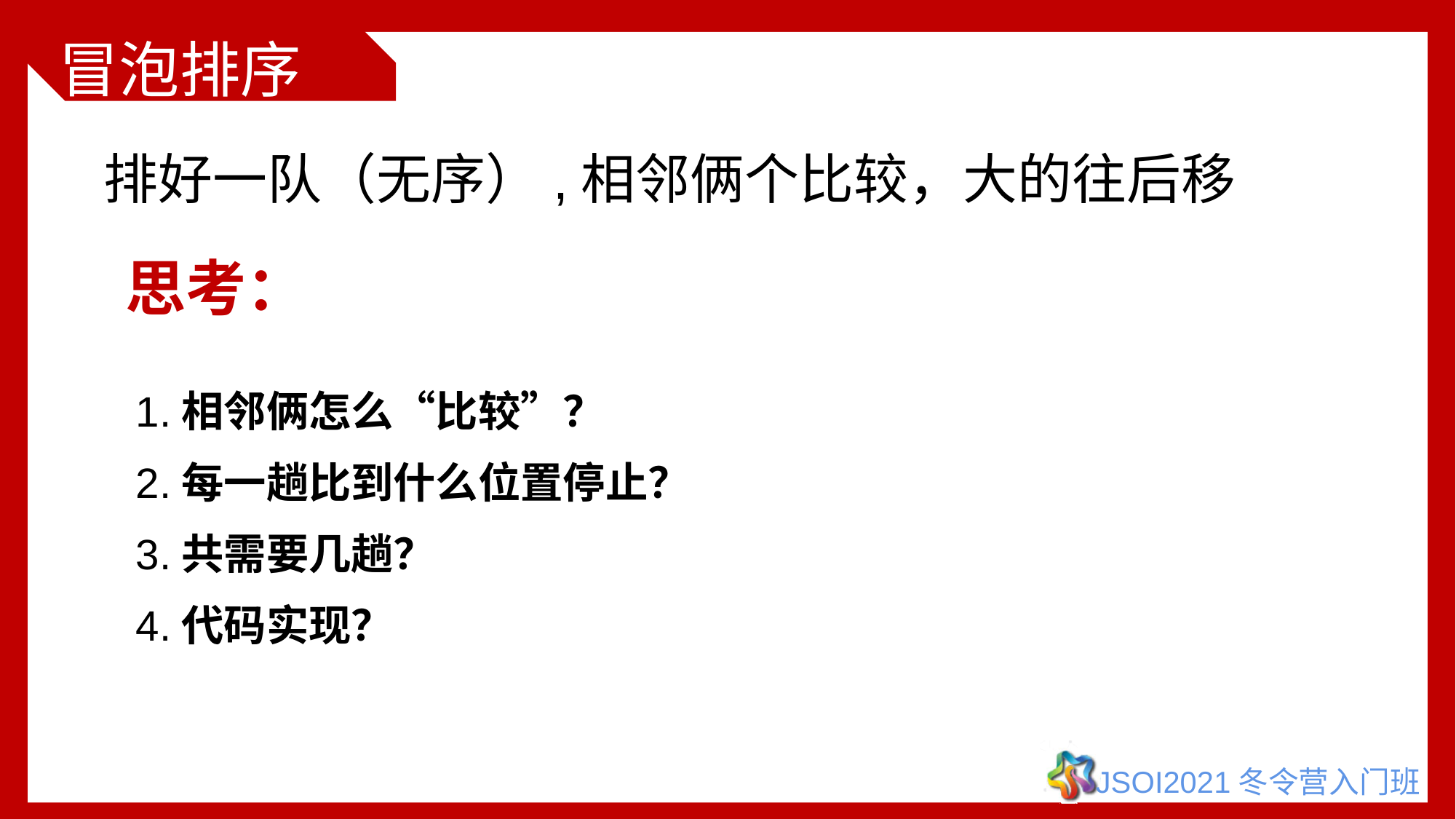

# 冒泡排序
排好一队（无序）,相邻俩个比较，大的往后移
思考：

1.相邻俩怎么“比较”？

2.每一趟比到什么位置停止？

3.共需要几趟？

4.代码实现？